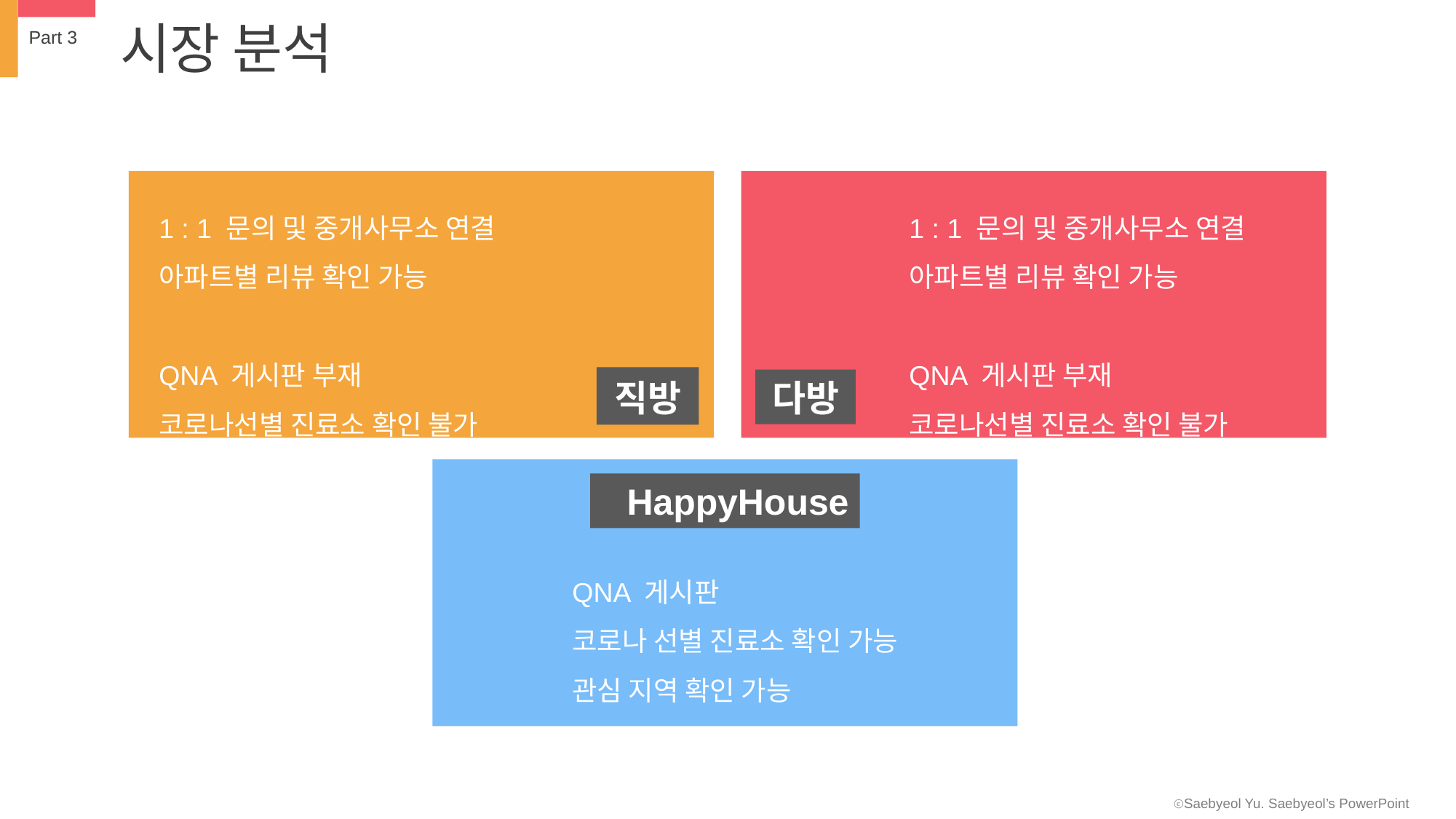

시장 분석
Part 3

1 : 1 문의 및 중개사무소 연결
아파트별 리뷰 확인 가능

QNA 게시판 부재
코로나선별 진료소 확인 불가
1 : 1 문의 및 중개사무소 연결
아파트별 리뷰 확인 가능

QNA 게시판 부재
코로나선별 진료소 확인 불가

직방
다방

HappyHouse
QNA 게시판
코로나 선별 진료소 확인 가능
관심 지역 확인 가능